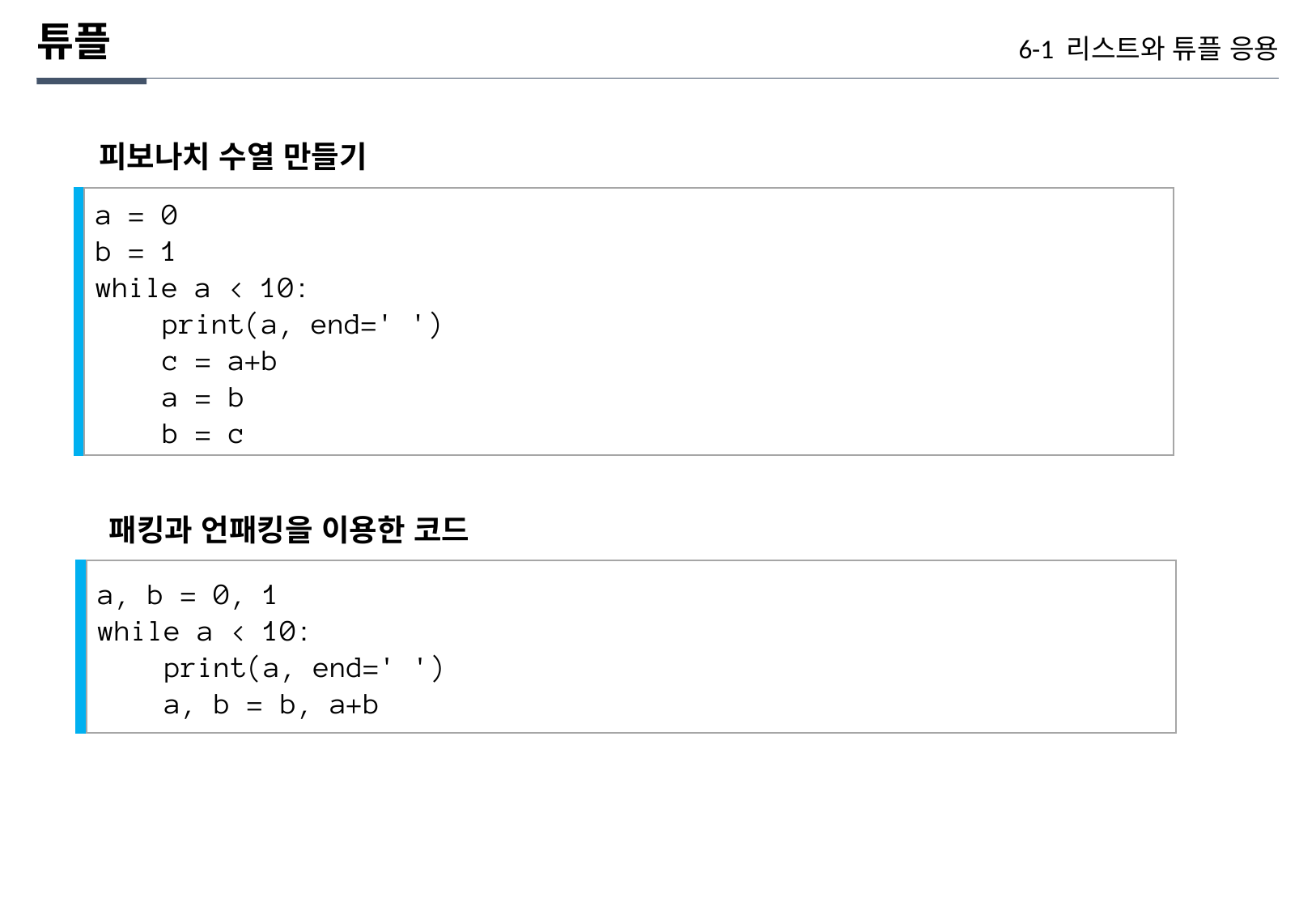

튜플
6-1 리스트와 튜플 응용
피보나치 수열 만들기

a = 0
b = 1
while a < 10:
    print(a, end=' ')
    c = a+b
    a = b
    b = c
패킹과 언패킹을 이용한 코드

a, b = 0, 1
while a < 10:
    print(a, end=' ')
    a, b = b, a+b